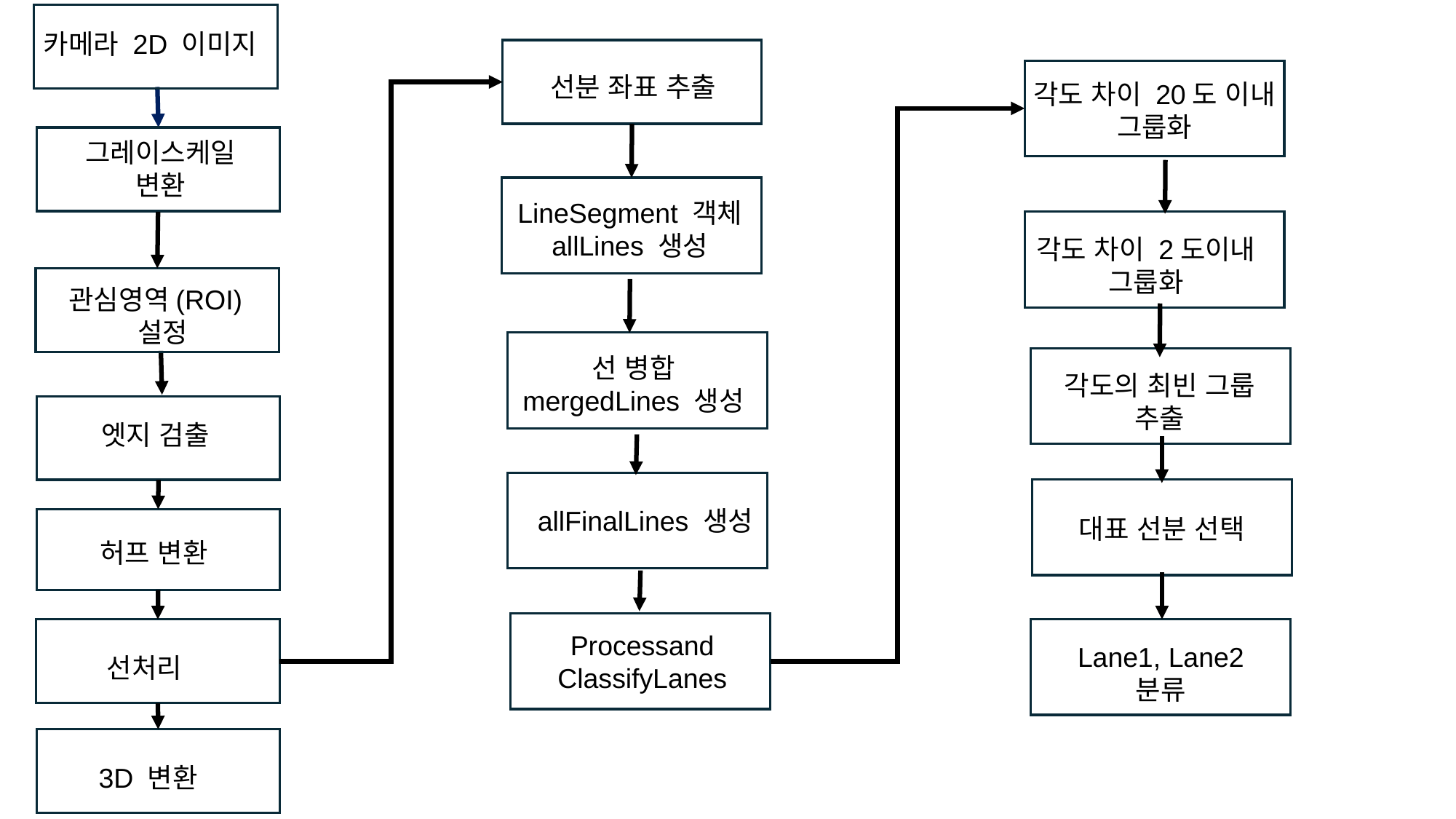

카메라 2D 이미지

선분 좌표 추출
각도 차이 20도 이내
그룹화

그레이스케일 변환

LineSegment 객체
allLines 생성

각도 차이 2도이내
그룹화

관심영역(ROI)
 설정

선 병합
mergedLines 생성

각도의 최빈 그룹
추출

엣지 검출

allFinalLines 생성
대표 선분 선택

허프 변환

Processand
ClassifyLanes
Lane1, Lane2
분류
선처리

3D 변환